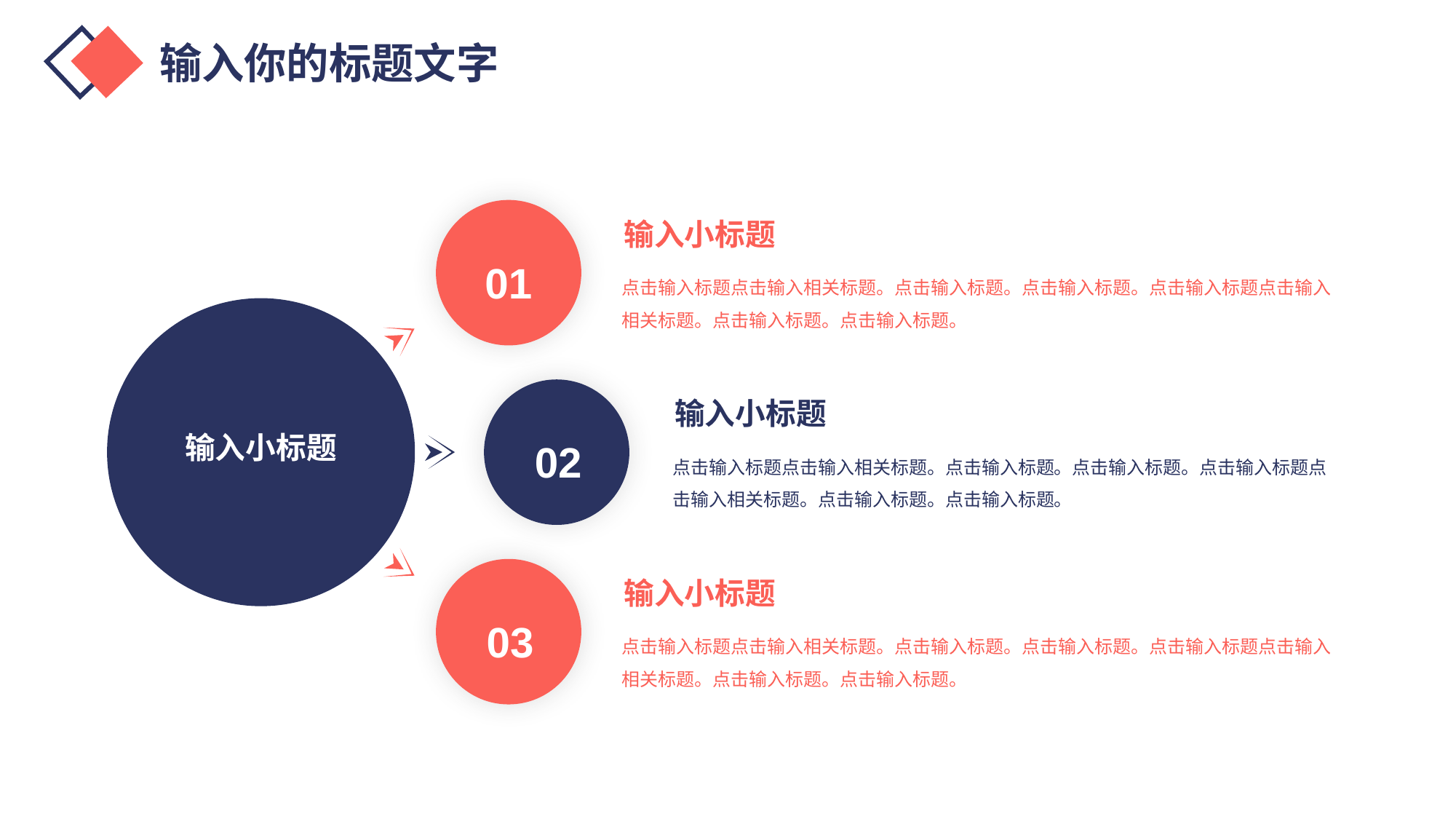

输入你的标题文字

输入小标题
01
点击输入标题点击输入相关标题。点击输入标题。点击输入标题。点击输入标题点击输入相关标题。点击输入标题。点击输入标题。

输入小标题
输入小标题
02

点击输入标题点击输入相关标题。点击输入标题。点击输入标题。点击输入标题点击输入相关标题。点击输入标题。点击输入标题。

输入小标题
03
点击输入标题点击输入相关标题。点击输入标题。点击输入标题。点击输入标题点击输入相关标题。点击输入标题。点击输入标题。